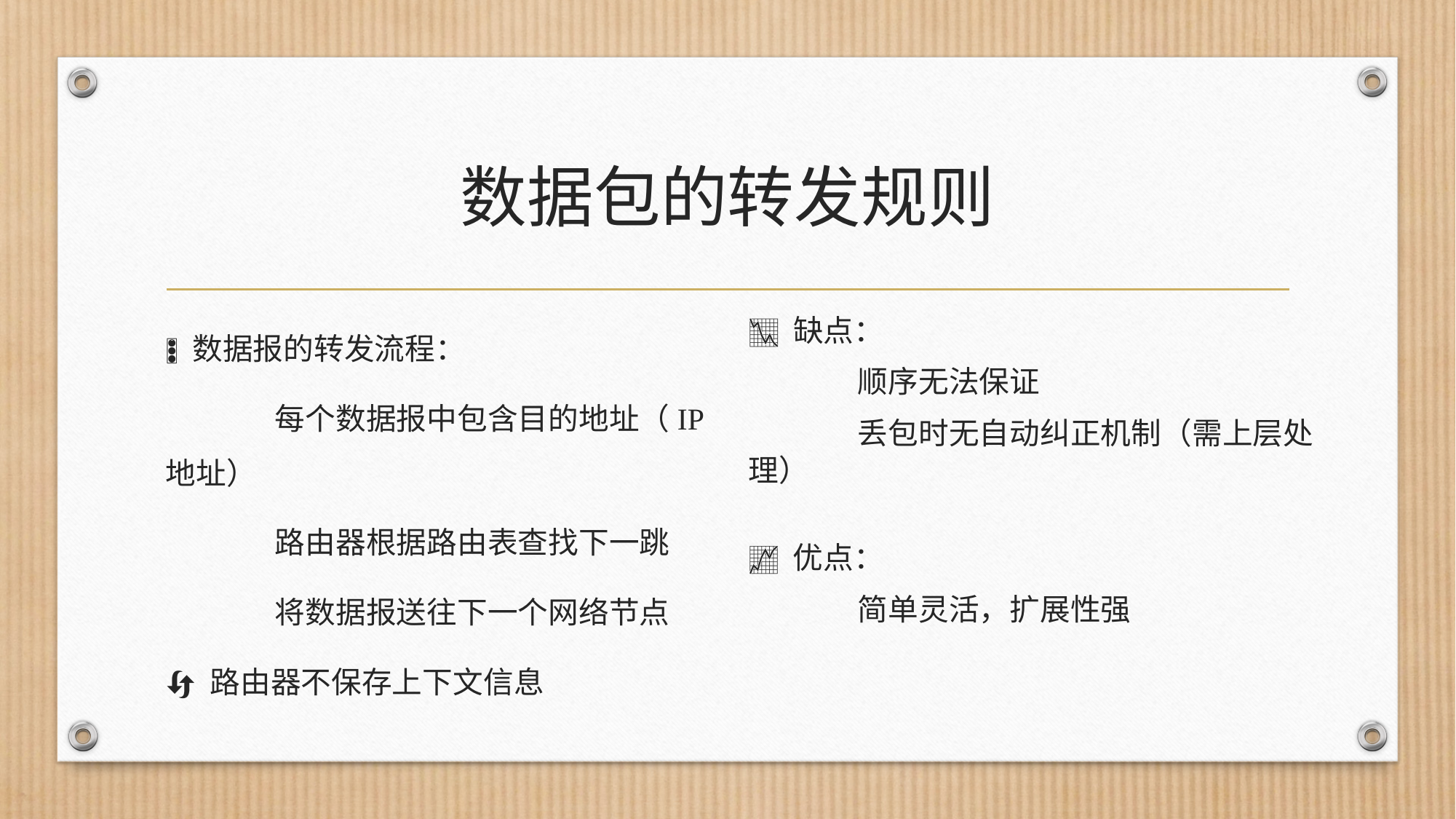

# 数据包的转发规则
🚦 数据报的转发流程：
	每个数据报中包含目的地址（IP地址）
	路由器根据路由表查找下一跳
	将数据报送往下一个网络节点
🔄 路由器不保存上下文信息

📉 缺点：
	顺序无法保证
	丢包时无自动纠正机制（需上层处理）
📈 优点：
	简单灵活，扩展性强